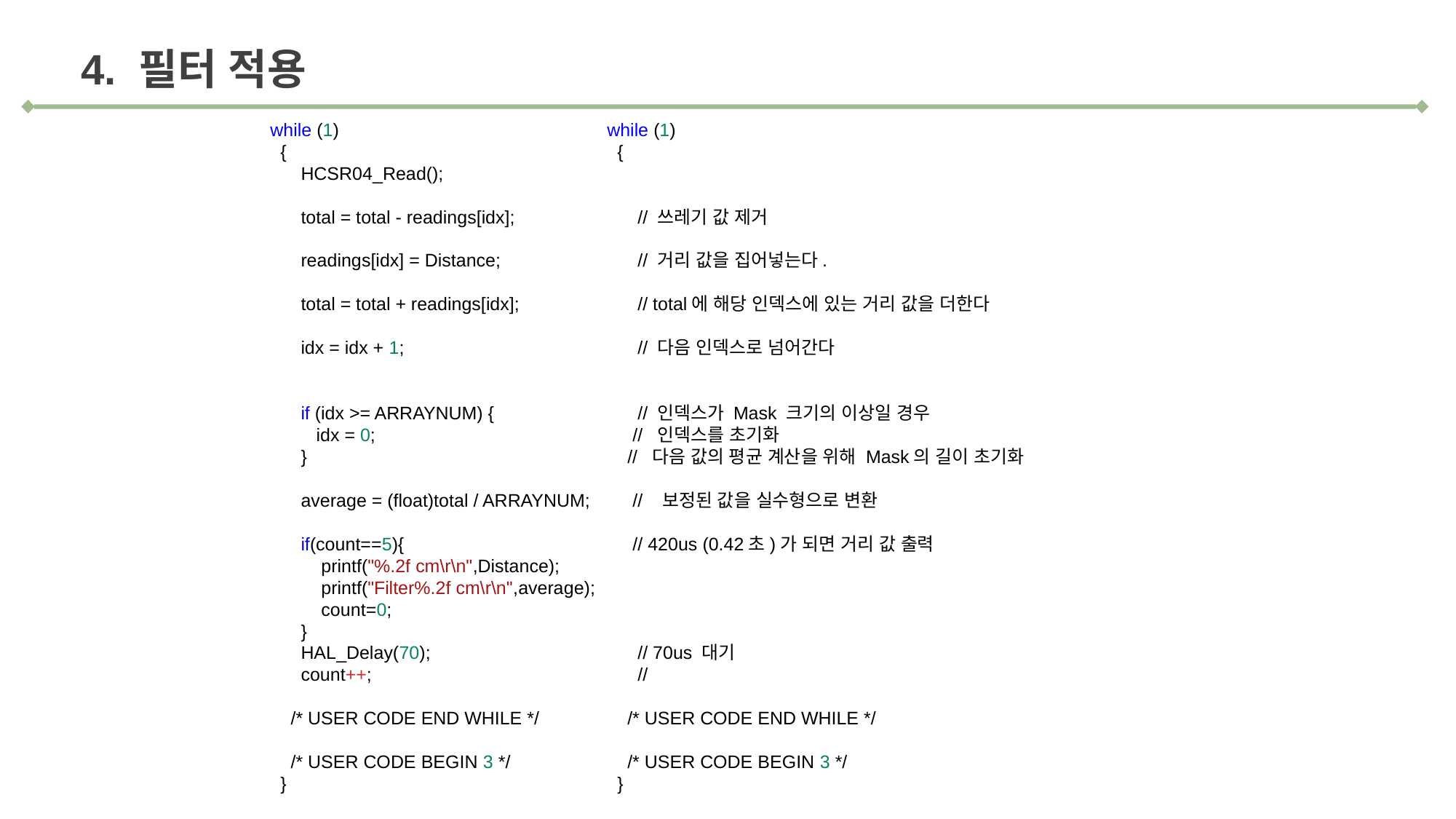

4. 필터 적용
while (1)
  {

      // 쓰레기 값 제거

      // 거리 값을 집어넣는다.

      // total에 해당 인덱스에 있는 거리 값을 더한다

      // 다음 인덱스로 넘어간다

      // 인덱스가 Mask 크기의 이상일 경우
     //  인덱스를 초기화
    //  다음 값의 평균 계산을 위해 Mask의 길이 초기화

     //   보정된 값을 실수형으로 변환

     // 420us (0.42초)가 되면 거리 값 출력

      // 70us 대기
      //
    /* USER CODE END WHILE */
    /* USER CODE BEGIN 3 */
  }
while (1)
  {
      HCSR04_Read();
      total = total - readings[idx];

      readings[idx] = Distance;

      total = total + readings[idx];

      idx = idx + 1;

      if (idx >= ARRAYNUM) {
         idx = 0;
      }

      average = (float)total / ARRAYNUM;

      if(count==5){
          printf("%.2f cm\r\n",Distance);
          printf("Filter%.2f cm\r\n",average);
          count=0;
      }
      HAL_Delay(70);
      count++;
    /* USER CODE END WHILE */
    /* USER CODE BEGIN 3 */
  }